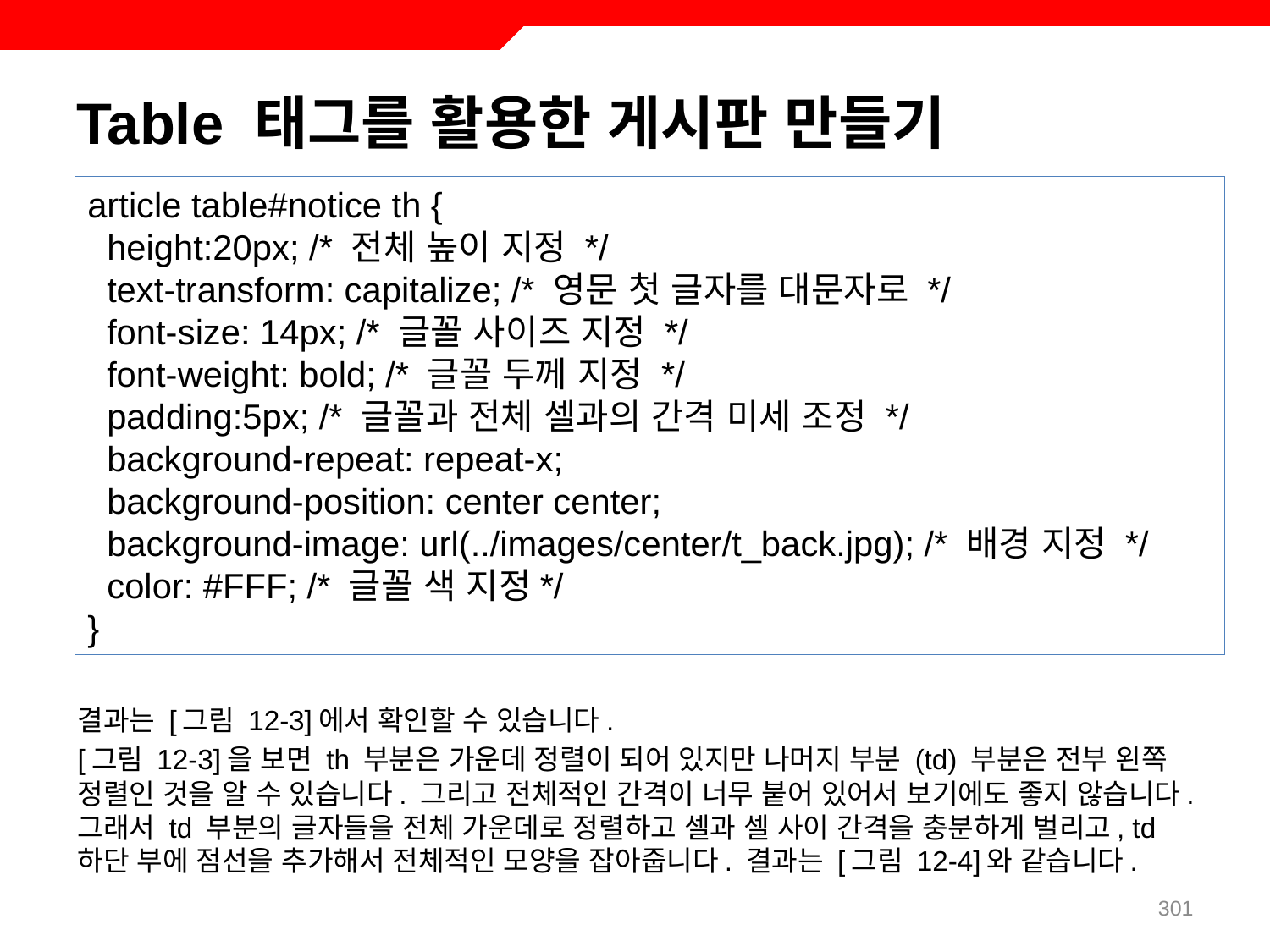

# Table 태그를 활용한 게시판 만들기
article table#notice th {
  height:20px; /* 전체 높이 지정 */
  text-transform: capitalize; /* 영문 첫 글자를 대문자로 */
  font-size: 14px; /* 글꼴 사이즈 지정 */
  font-weight: bold; /* 글꼴 두께 지정 */
  padding:5px; /* 글꼴과 전체 셀과의 간격 미세 조정 */
  background-repeat: repeat-x;
  background-position: center center;
  background-image: url(../images/center/t_back.jpg); /* 배경 지정 */
  color: #FFF; /* 글꼴 색 지정*/
}
결과는 [그림 12-3]에서 확인할 수 있습니다.
[그림 12-3]을 보면 th 부분은 가운데 정렬이 되어 있지만 나머지 부분 (td) 부분은 전부 왼쪽 정렬인 것을 알 수 있습니다. 그리고 전체적인 간격이 너무 붙어 있어서 보기에도 좋지 않습니다. 그래서 td 부분의 글자들을 전체 가운데로 정렬하고 셀과 셀 사이 간격을 충분하게 벌리고, td 하단 부에 점선을 추가해서 전체적인 모양을 잡아줍니다. 결과는 [그림 12-4]와 같습니다.
301